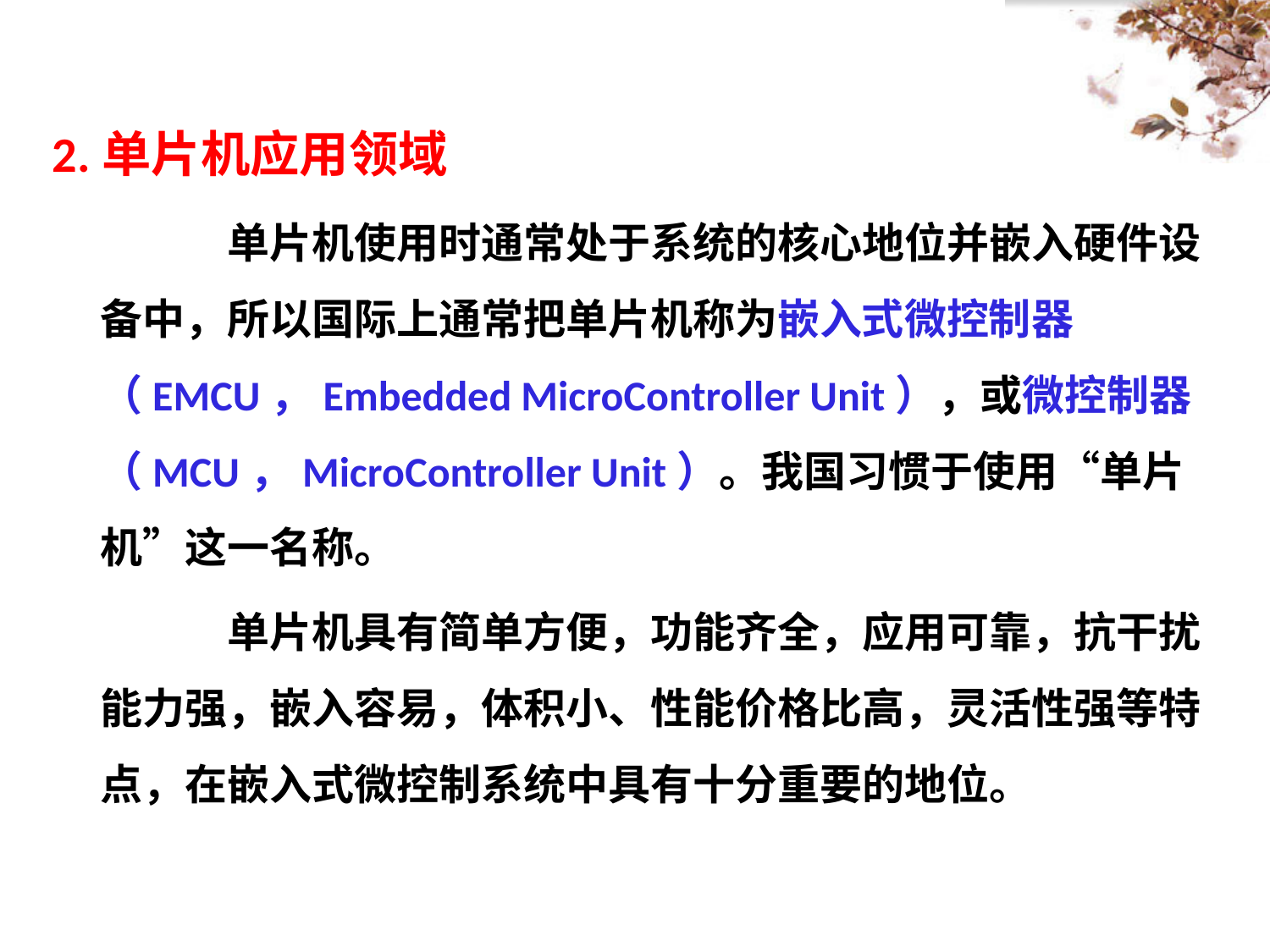

2.单片机应用领域
		单片机使用时通常处于系统的核心地位并嵌入硬件设备中，所以国际上通常把单片机称为嵌入式微控制器（EMCU，Embedded MicroController Unit），或微控制器（MCU，MicroController Unit）。我国习惯于使用“单片机”这一名称。
		单片机具有简单方便，功能齐全，应用可靠，抗干扰能力强，嵌入容易，体积小、性能价格比高，灵活性强等特点，在嵌入式微控制系统中具有十分重要的地位。